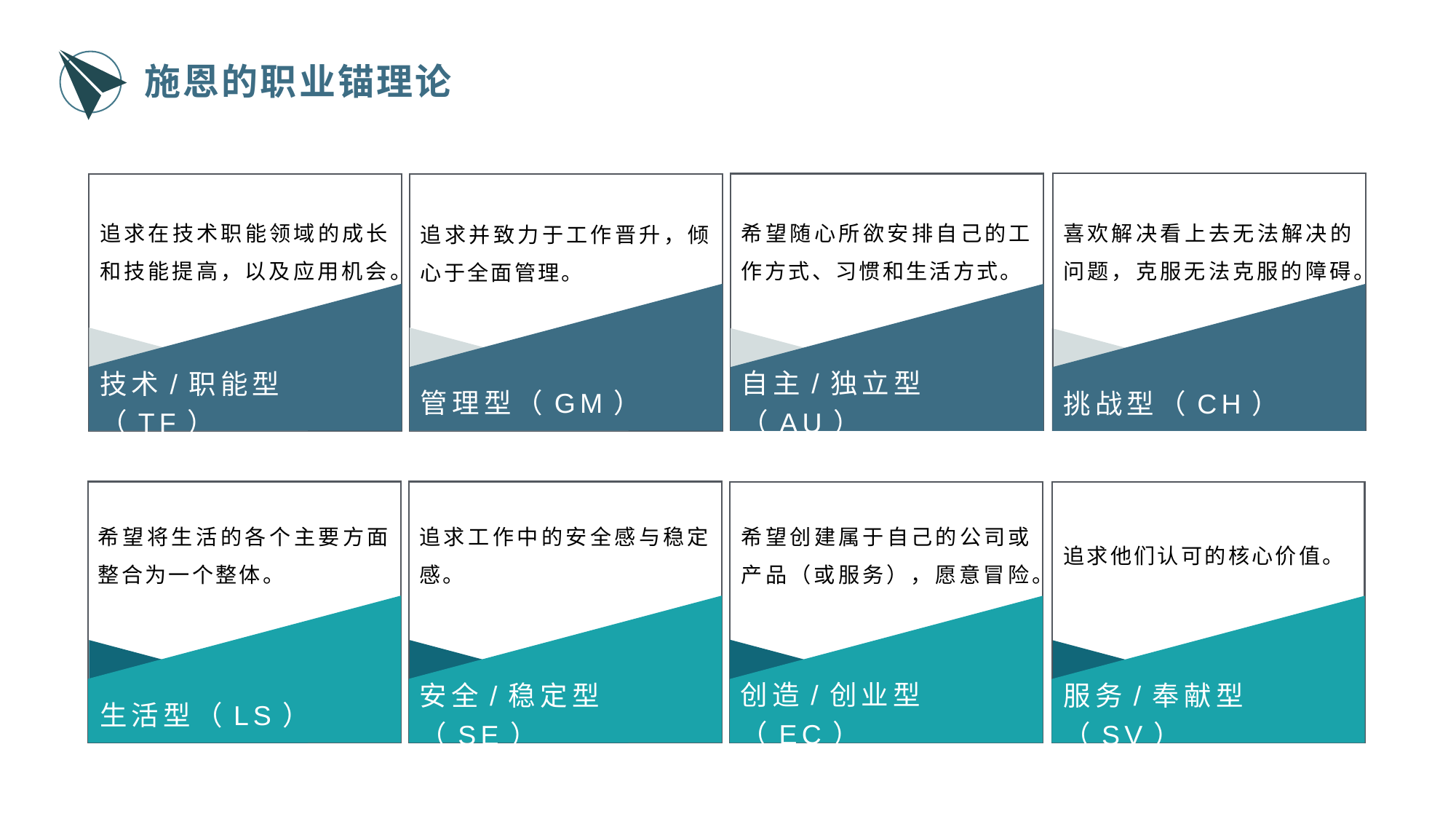

施恩的职业锚理论
追求并致力于工作晋升，倾心于全面管理。

追求在技术职能领域的成长和技能提高，以及应用机会。

希望随心所欲安排自己的工作方式、习惯和生活方式。
喜欢解决看上去无法解决的问题，克服无法克服的障碍。

自主/独立型（AU）
技术/职能型（TF）
管理型（GM）
挑战型（CH）
追求工作中的安全感与稳定感。

希望创建属于自己的公司或产品（或服务），愿意冒险。
追求他们认可的核心价值。
希望将生活的各个主要方面整合为一个整体。

创造/创业型（EC）
生活型（LS）
安全/稳定型（SE）
服务/奉献型（SV）